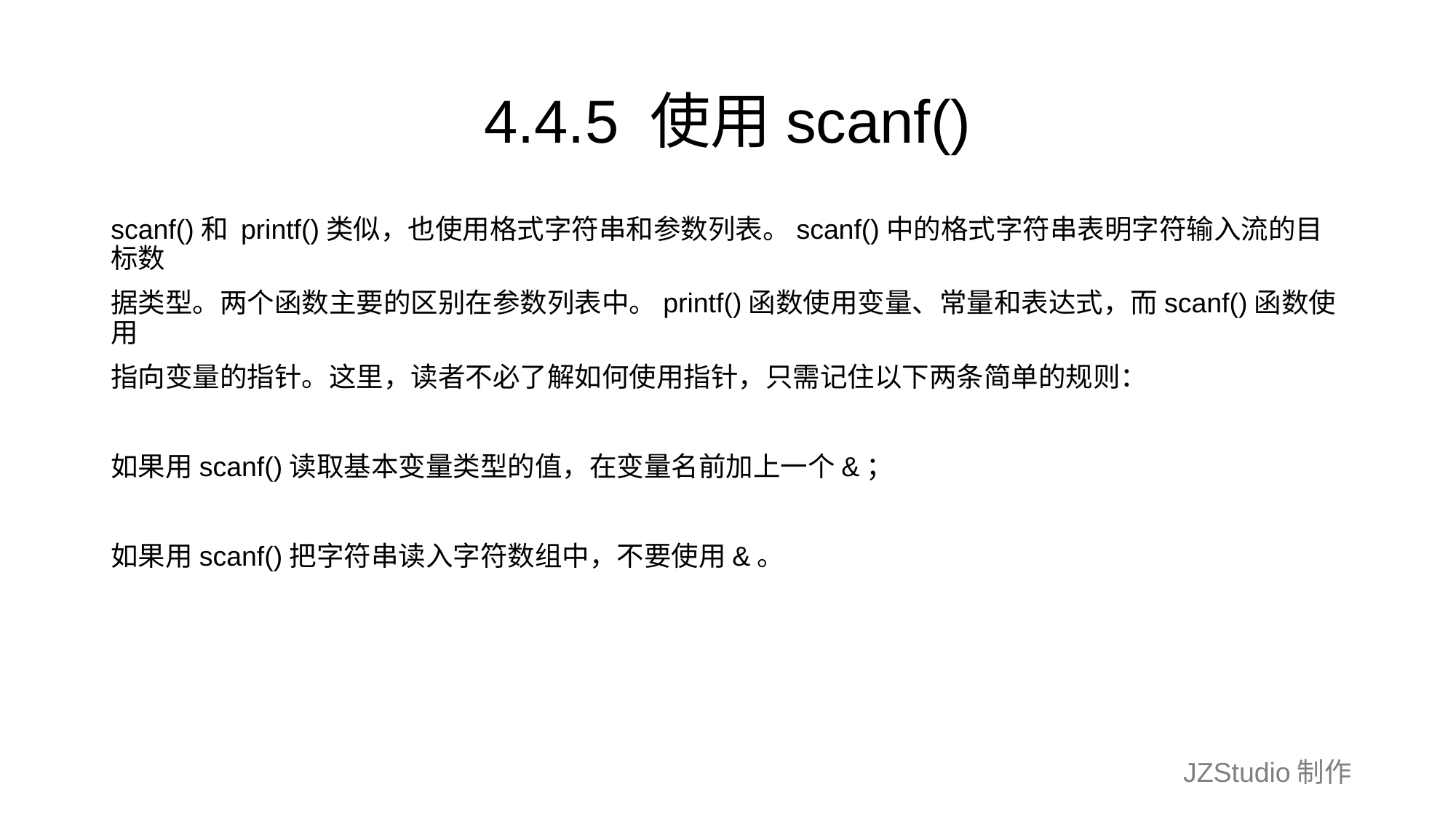

# 4.4.5 使用scanf()
scanf()和 printf()类似，也使用格式字符串和参数列表。scanf()中的格式字符串表明字符输入流的目标数
据类型。两个函数主要的区别在参数列表中。printf()函数使用变量、常量和表达式，而scanf()函数使用
指向变量的指针。这里，读者不必了解如何使用指针，只需记住以下两条简单的规则：

如果用scanf()读取基本变量类型的值，在变量名前加上一个&；

如果用scanf()把字符串读入字符数组中，不要使用&。